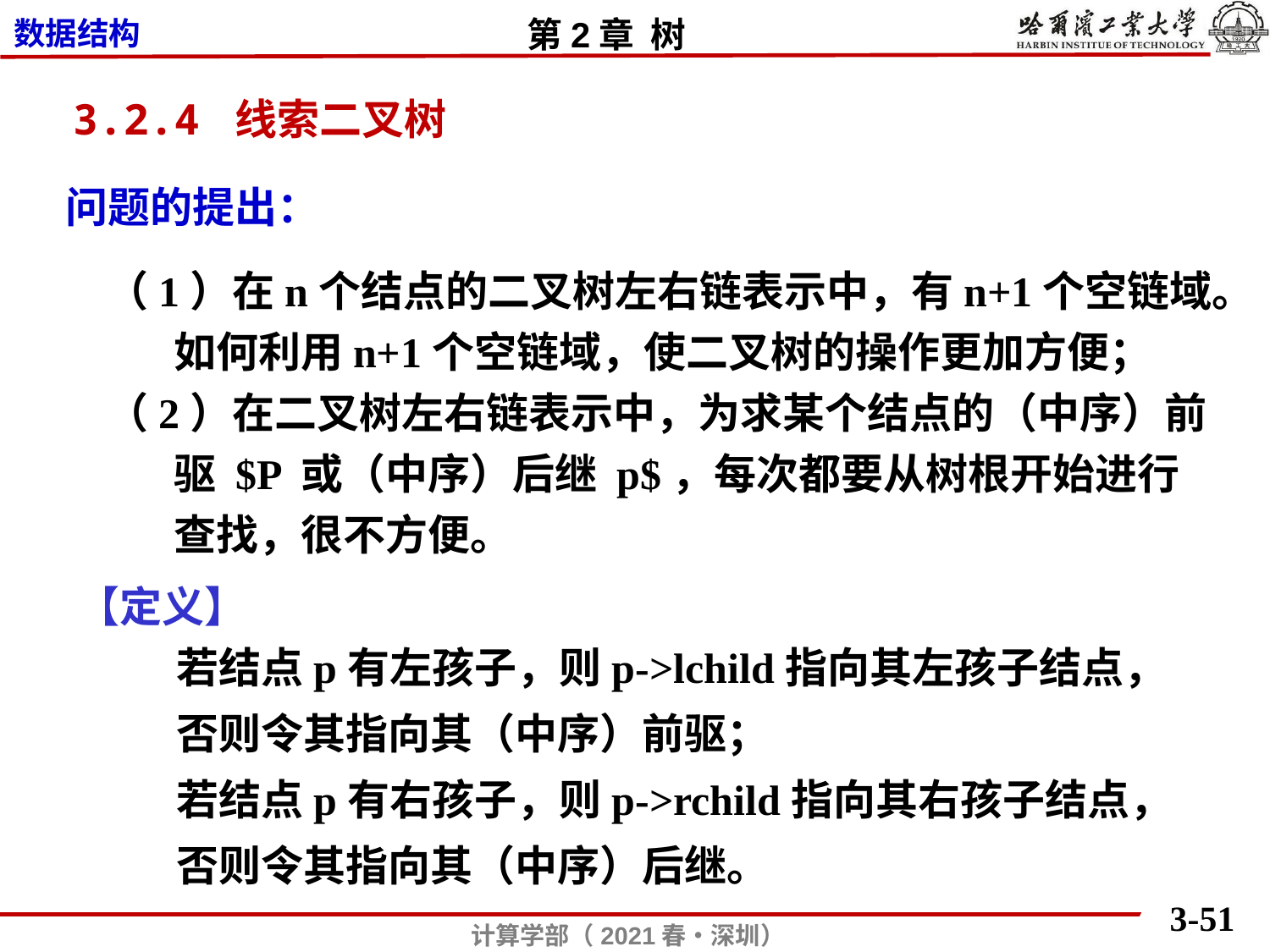

3.2.4 线索二叉树
问题的提出：
（1）在n个结点的二叉树左右链表示中，有n+1个空链域。
      如何利用n+1个空链域，使二叉树的操作更加方便；
（2）在二叉树左右链表示中，为求某个结点的（中序）前
      驱 $P 或（中序）后继 p$，每次都要从树根开始进行
      查找，很不方便。
【定义】
若结点p有左孩子，则p->lchild指向其左孩子结点，
否则令其指向其（中序）前驱；
若结点p有右孩子，则p->rchild指向其右孩子结点，
否则令其指向其（中序）后继。